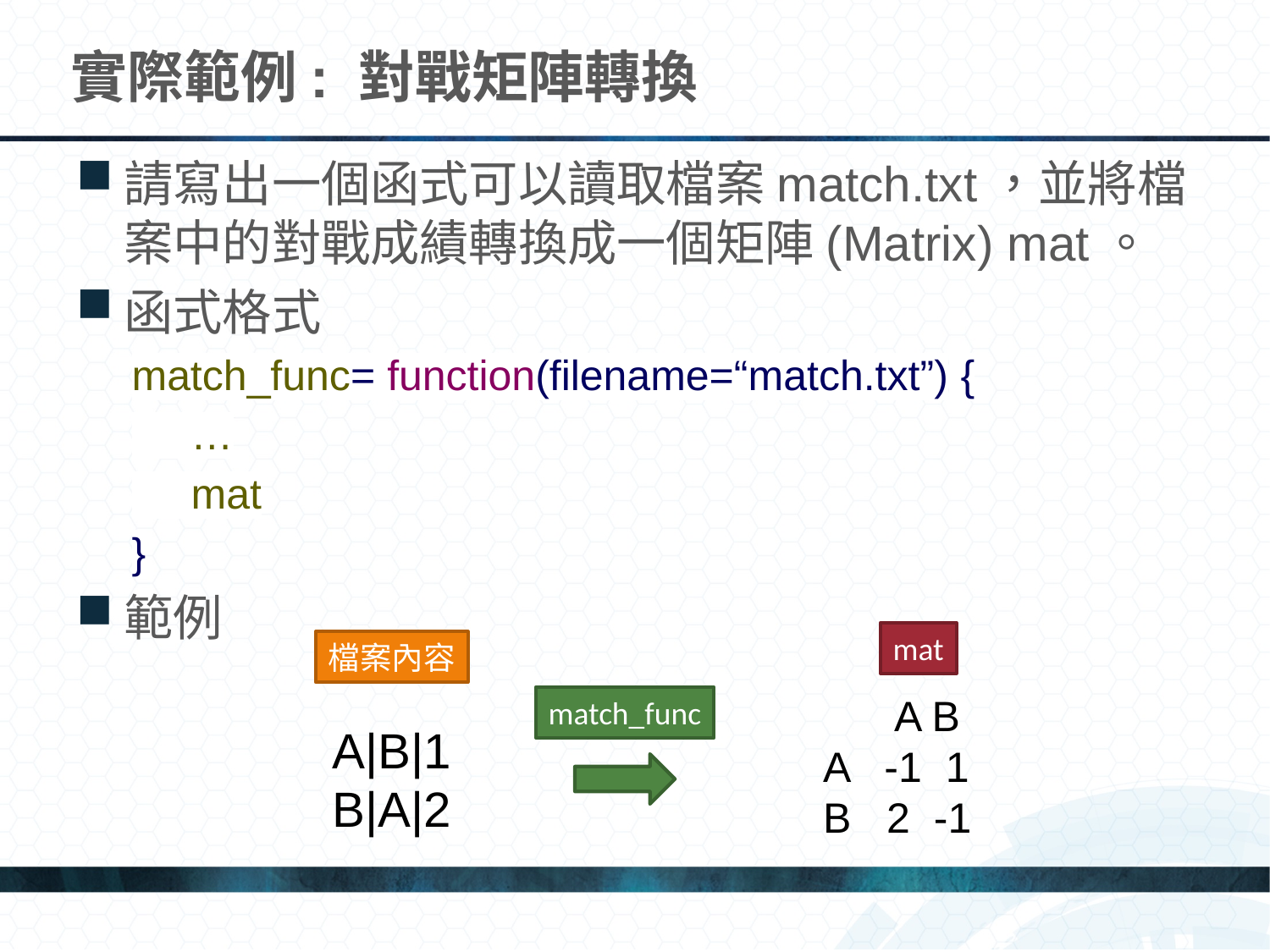

# 實際範例: 對戰矩陣轉換
請寫出一個函式可以讀取檔案match.txt，並將檔案中的對戰成績轉換成一個矩陣(Matrix) mat。
函式格式
match_func= function(filename=“match.txt”) {
     …
     mat
}
範例
mat
檔案內容
      A B
A   -1  1
B   2  -1
match_func
A|B|1
B|A|2